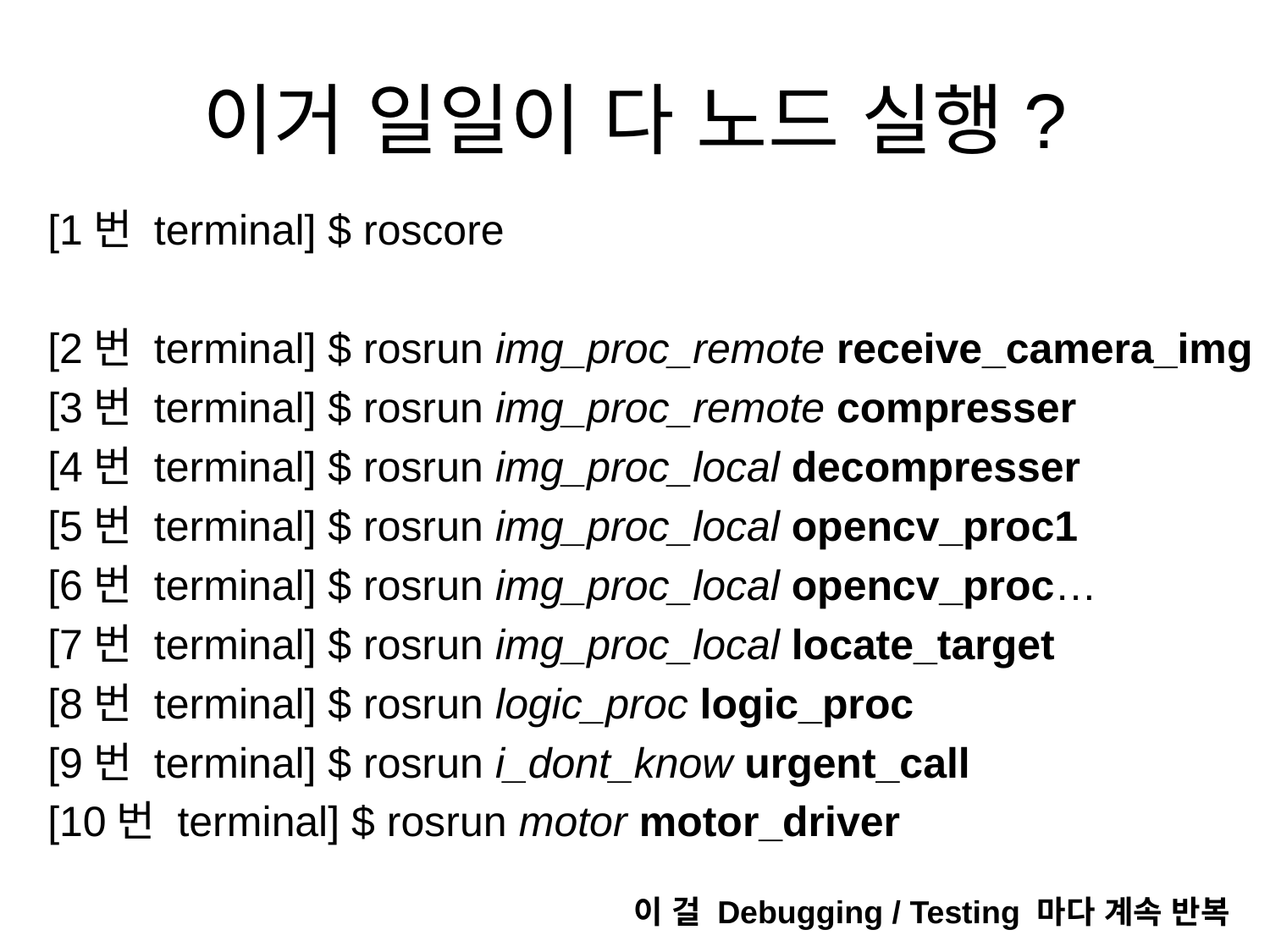

# 이거 일일이 다 노드 실행?
[1번 terminal] $ roscore

[2번 terminal] $ rosrun img_proc_remote receive_camera_img
[3번 terminal] $ rosrun img_proc_remote compresser
[4번 terminal] $ rosrun img_proc_local decompresser
[5번 terminal] $ rosrun img_proc_local opencv_proc1
[6번 terminal] $ rosrun img_proc_local opencv_proc…
[7번 terminal] $ rosrun img_proc_local locate_target
[8번 terminal] $ rosrun logic_proc logic_proc
[9번 terminal] $ rosrun i_dont_know urgent_call
[10번 terminal] $ rosrun motor motor_driver

이 걸 Debugging / Testing 마다 계속 반복